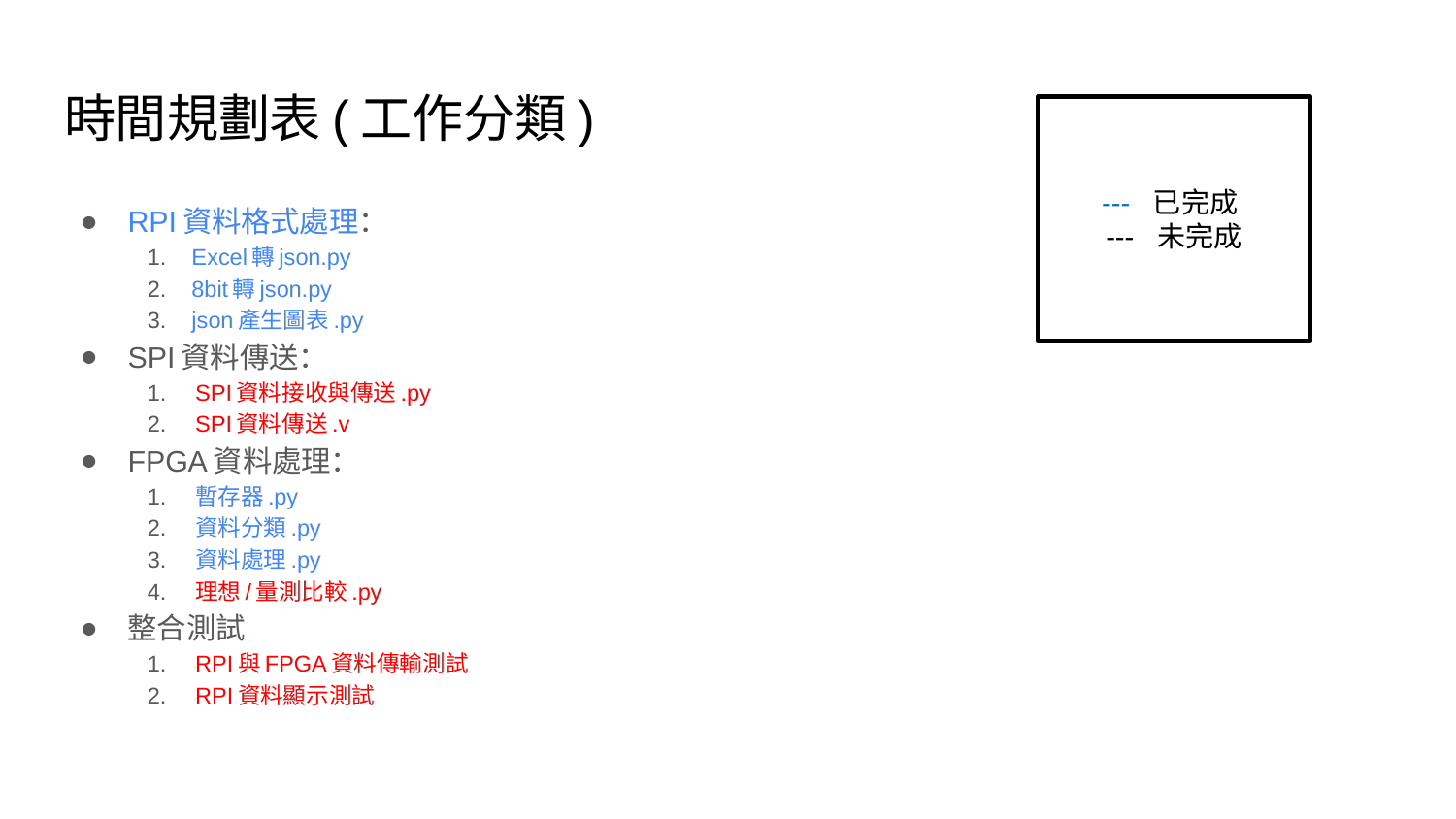

# 時間規劃表(工作分類)
---  已完成
---  未完成
RPI資料格式處理：
Excel轉json.py
8bit轉json.py
json產生圖表.py
SPI資料傳送：
SPI資料接收與傳送.py
SPI資料傳送.v
FPGA資料處理：
暫存器.py
資料分類.py
資料處理.py
理想/量測比較.py
整合測試
RPI與FPGA資料傳輸測試
RPI資料顯示測試